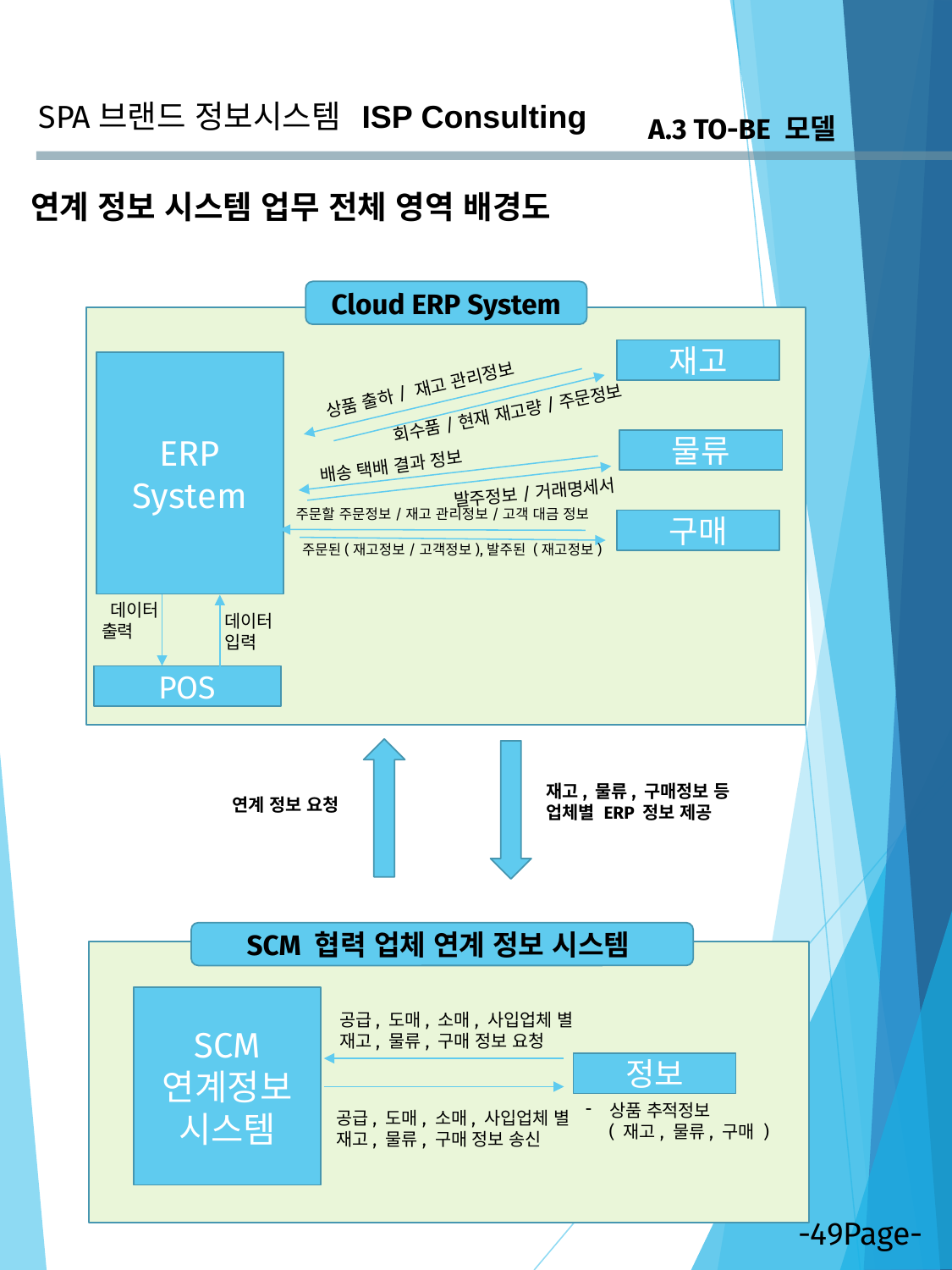

SPA브랜드 정보시스템
ISP Consulting
A.3 TO-BE 모델
연계 정보 시스템 업무 전체 영역 배경도
Cloud ERP System

재고
ERP System
상품 출하/ 재고 관리정보
회수품/현재 재고량/주문정보
물류
배송 택배 결과 정보
발주정보/거래명세서
주문할 주문정보/재고 관리정보/고객 대금 정보
구매
주문된(재고정보/고객정보),발주된 (재고정보)
 데이터 출력
데이터 입력
POS
재고, 물류, 구매정보 등 업체별 ERP 정보 제공

연계 정보 요청

SCM 협력 업체 연계 정보 시스템

SCM
연계정보
시스템
공급, 도매, 소매, 사입업체 별
재고, 물류, 구매 정보 요청
정보
상품 추적정보
     ( 재고, 물류, 구매 )
공급, 도매, 소매, 사입업체 별 재고, 물류, 구매 정보 송신
-49Page-